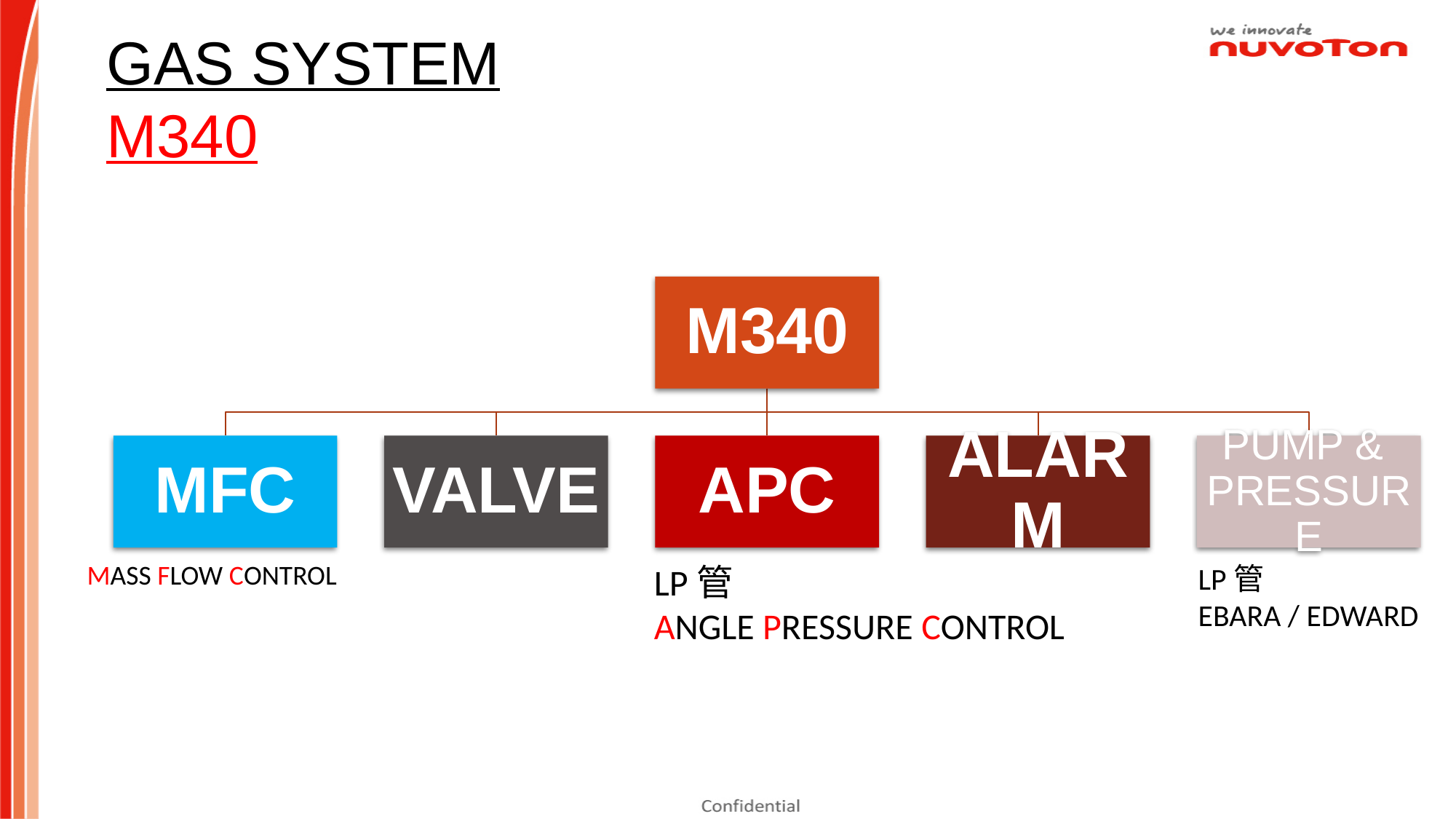

GAS SYSTEM
M340
M340
MFC
VALVE
APC
ALARM
PUMP &  PRESSURE
MASS FLOW CONTROL
LP管
ANGLE PRESSURE CONTROL
LP管
EBARA / EDWARD